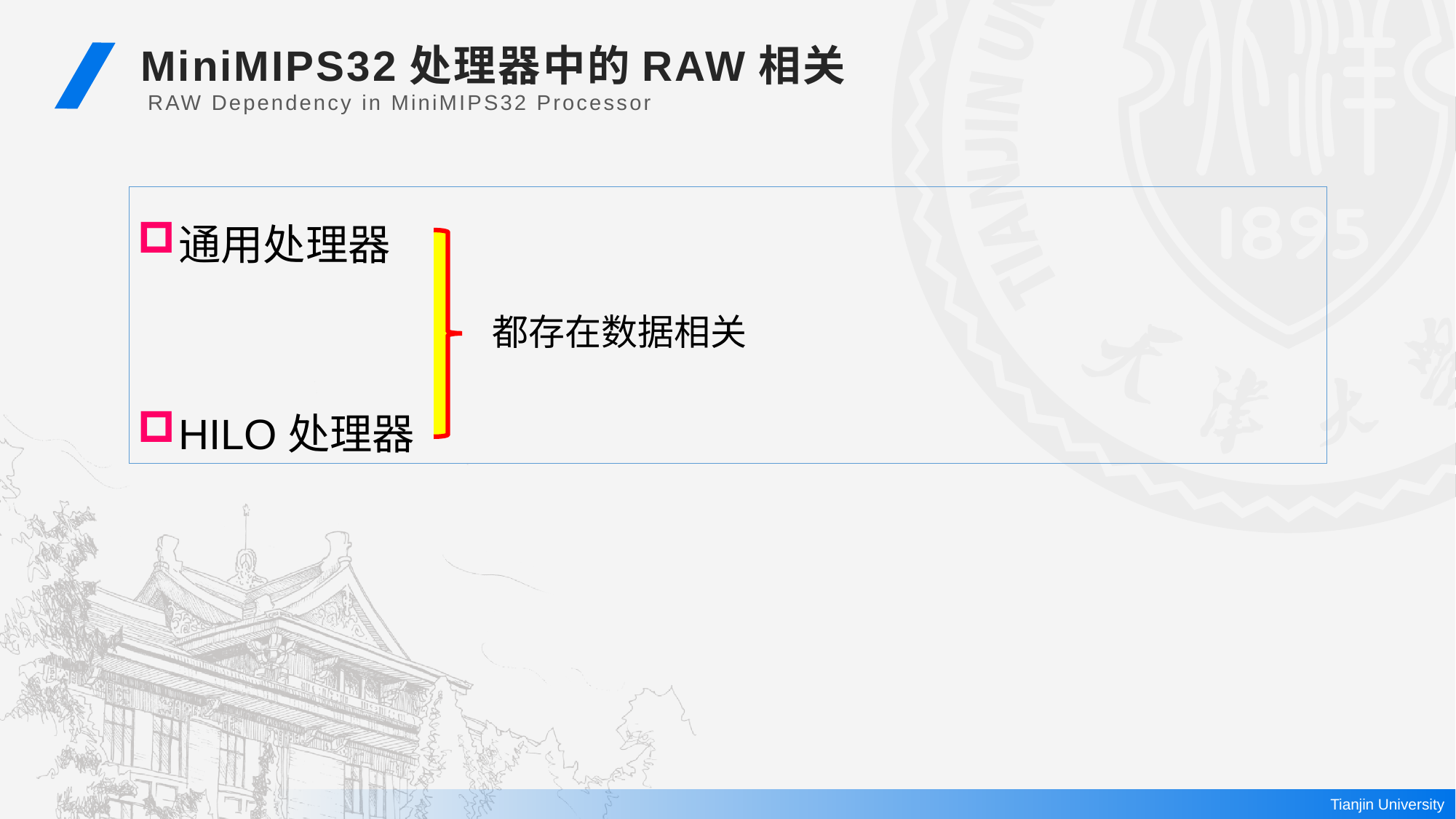

MiniMIPS32处理器中的RAW相关
RAW Dependency in MiniMIPS32 Processor
通用处理器

HILO处理器

都存在数据相关